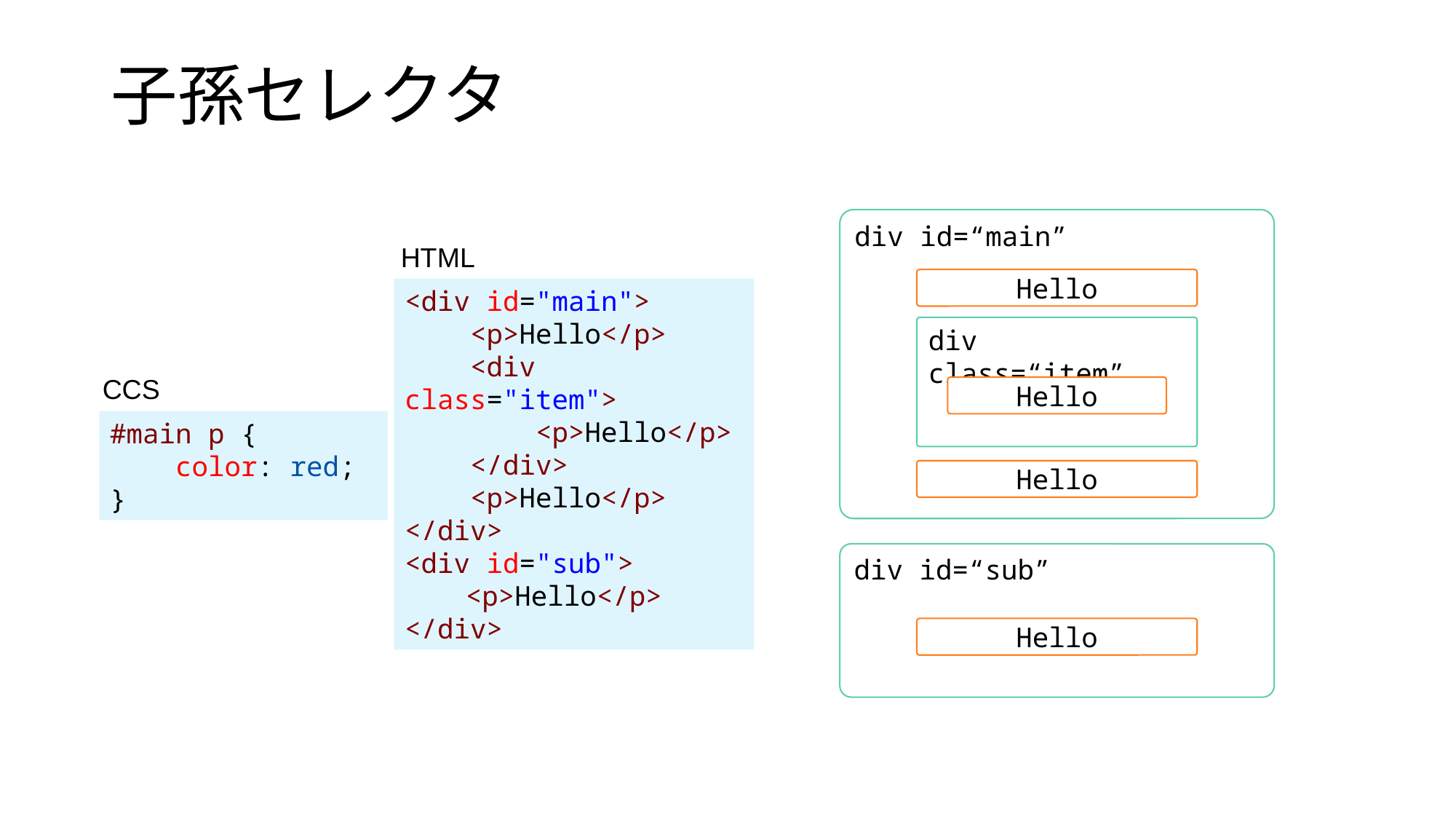

# 子孫セレクタ

div id=“main”
Hello
div class=“item”
Hello
Hello
div id=“sub”
Hello
HTML
<div id="main">
    <p>Hello</p>
    <div class="item">
        <p>Hello</p>
    </div>
    <p>Hello</p>
</div>
<div id="sub">
　　<p>Hello</p>
</div>
CCS
#main p {
    color: red;
}